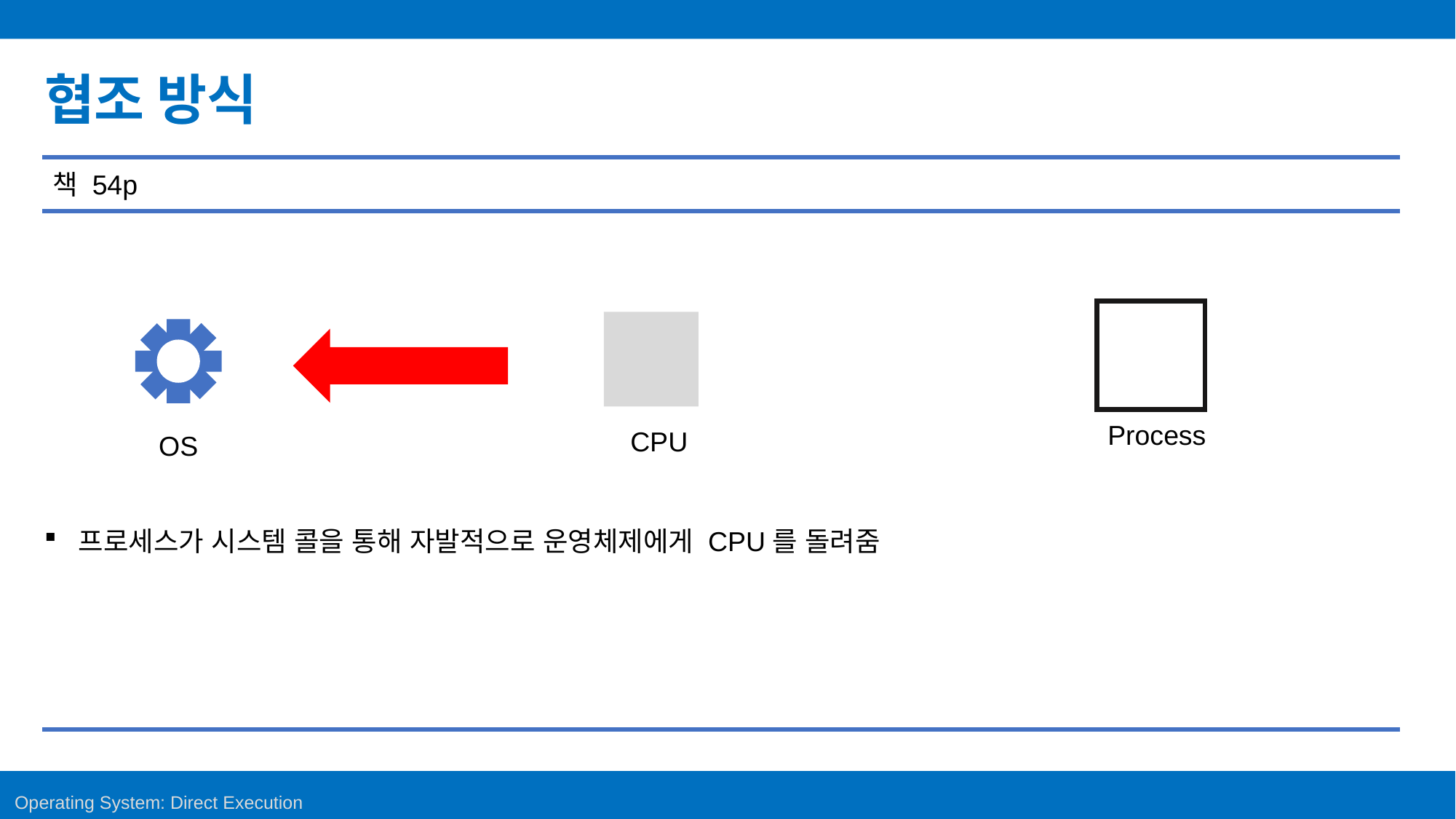

Contents
협조 방식
책 54p

Process
CPU
OS
프로세스가 시스템 콜을 통해 자발적으로 운영체제에게 CPU를 돌려줌

21
Operating System: Direct Execution